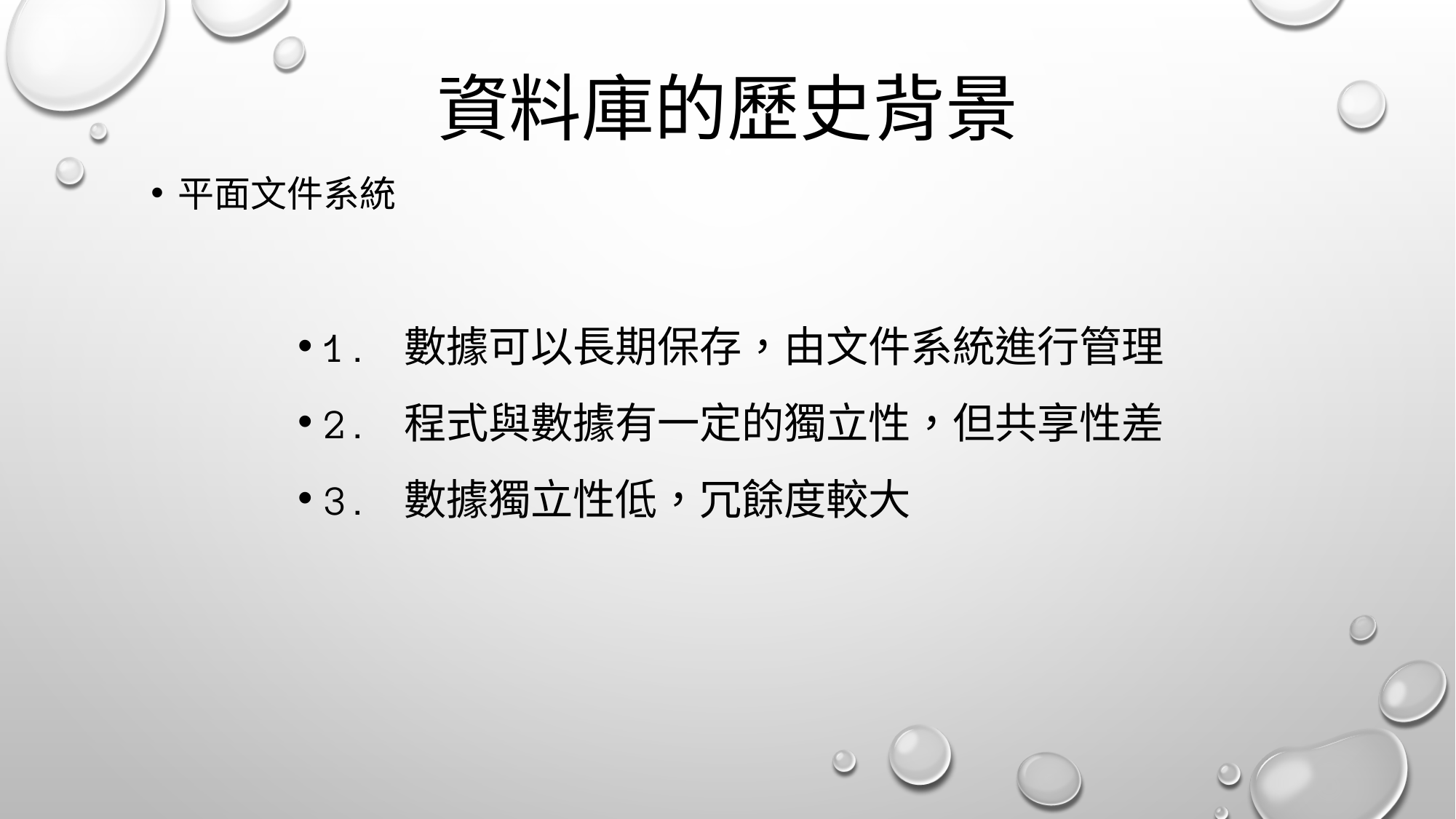

# 資料庫的歷史背景
平面文件系統
1. 數據可以長期保存，由文件系統進行管理
2. 程式與數據有一定的獨立性，但共享性差
3. 數據獨立性低，冗餘度較大